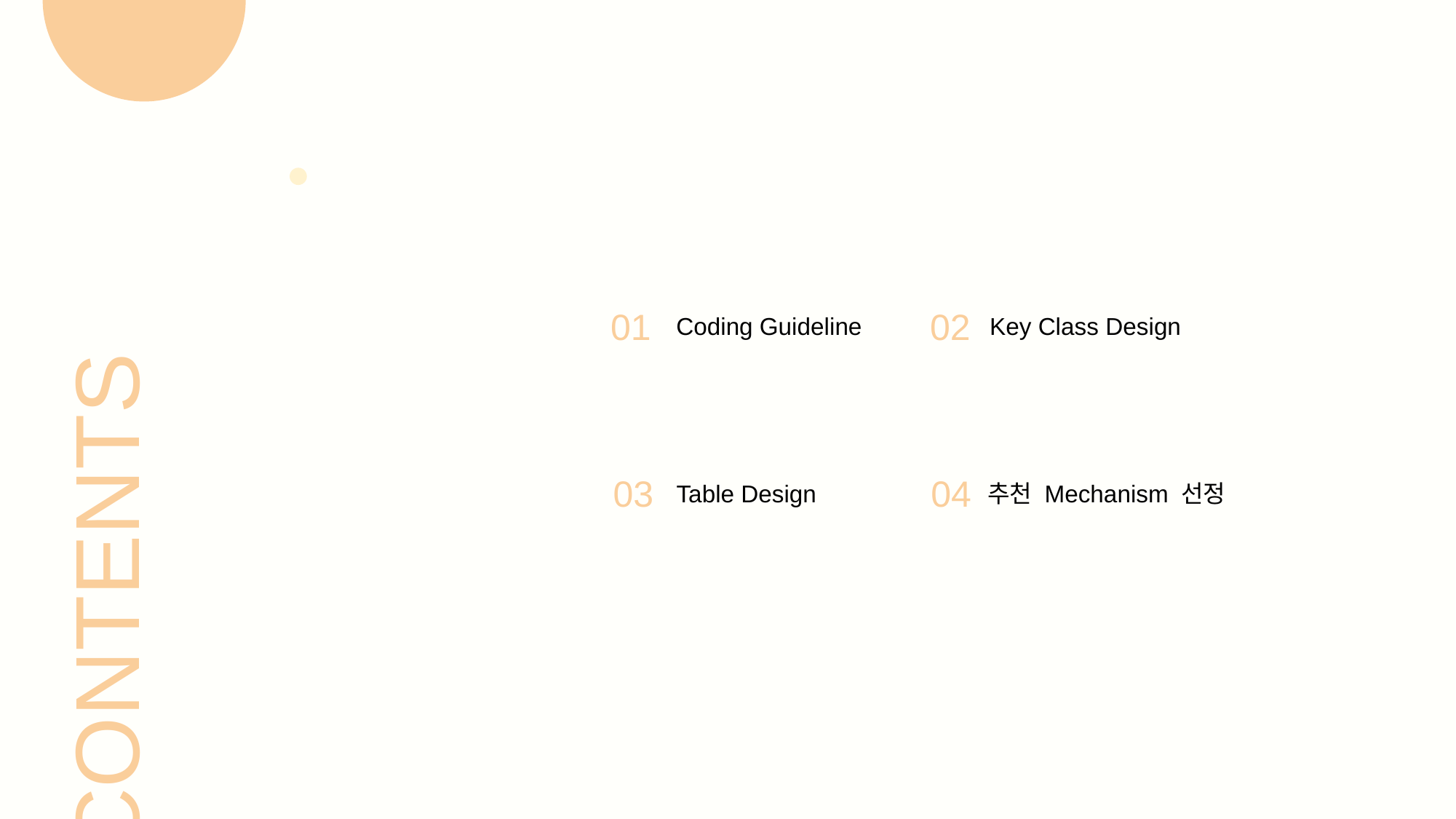

02
Key Class Design
01
Coding Guideline
03
Table Design
04
추천 Mechanism 선정
CONTENTS